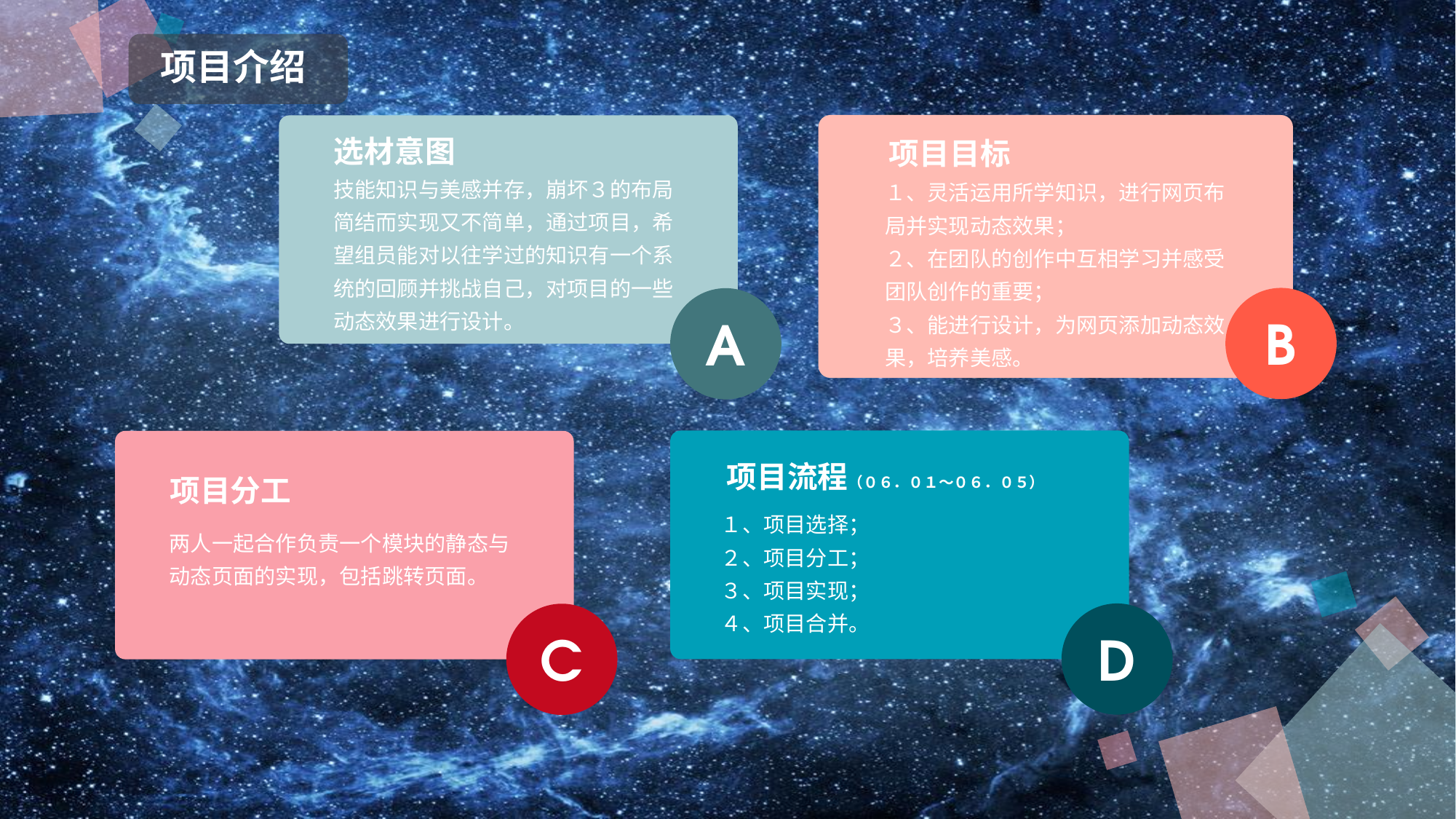

项目介绍

选材意图
项目目标
技能知识与美感并存，崩坏３的布局简结而实现又不简单，通过项目，希望组员能对以往学过的知识有一个系统的回顾并挑战自己，对项目的一些动态效果进行设计。

１、灵活运用所学知识，进行网页布局并实现动态效果；
２、在团队的创作中互相学习并感受团队创作的重要；
３、能进行设计，为网页添加动态效果，培养美感。
B
A

项目流程（０６．０１～０６．０５）
项目分工
１、项目选择；
２、项目分工；
３、项目实现；
４、项目合并。
两人一起合作负责一个模块的静态与动态页面的实现，包括跳转页面。
D
C